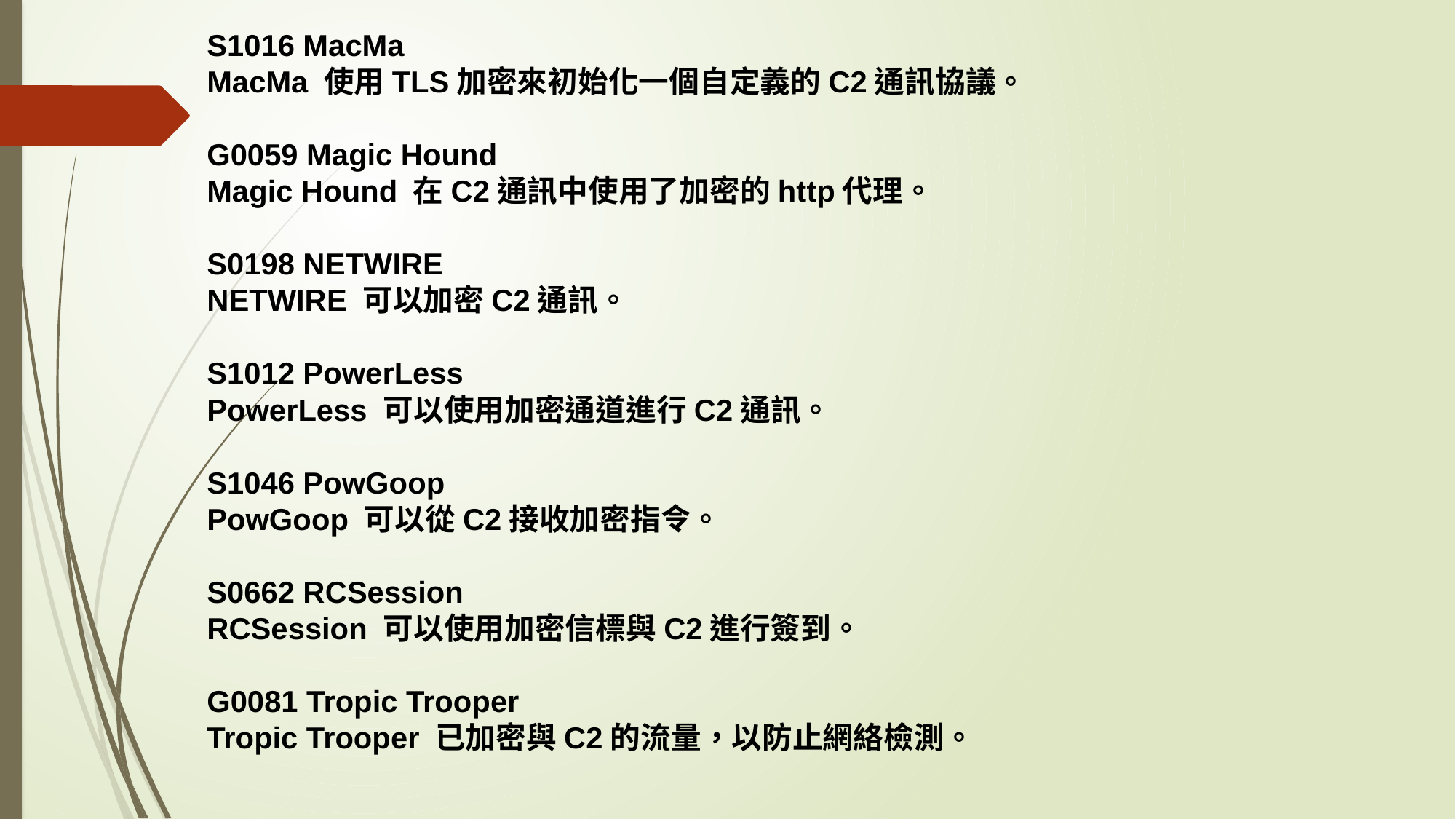

S1016 MacMa
MacMa 使用TLS加密來初始化一個自定義的C2通訊協議。

G0059 Magic Hound
Magic Hound 在C2通訊中使用了加密的http代理。

S0198 NETWIRE
NETWIRE 可以加密C2通訊。

S1012 PowerLess
PowerLess 可以使用加密通道進行C2通訊。

S1046 PowGoop
PowGoop 可以從C2接收加密指令。

S0662 RCSession
RCSession 可以使用加密信標與C2進行簽到。

G0081 Tropic Trooper
Tropic Trooper 已加密與C2的流量，以防止網絡檢測。